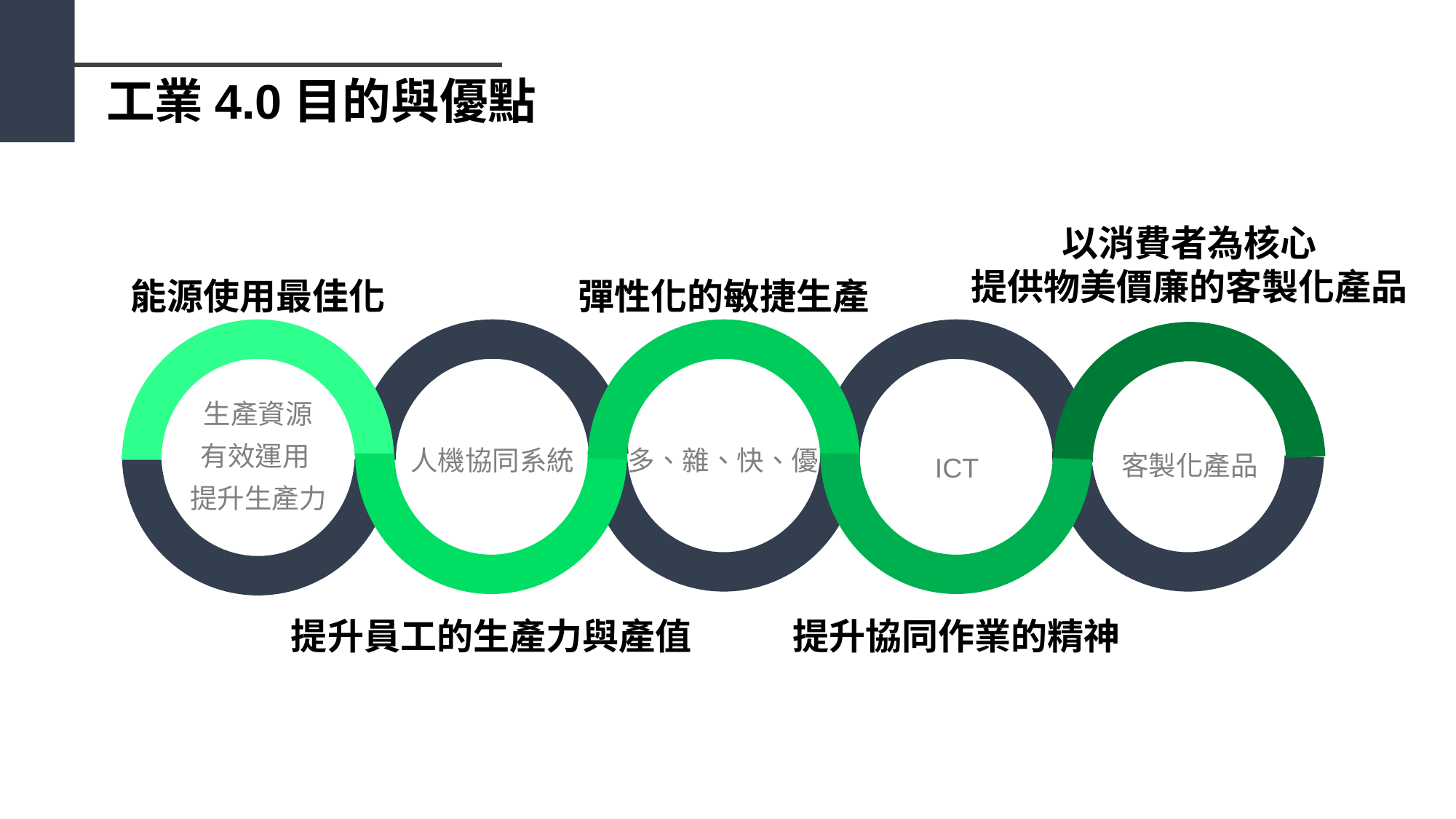

工業4.0目的與優點
以消費者為核心
提供物美價廉的客製化產品
能源使用最佳化
彈性化的敏捷生產

生產資源
有效運用
提升生產力
人機協同系統
多、雜、快、優
客製化產品
ICT
提升員工的生產力與產值
提升協同作業的精神